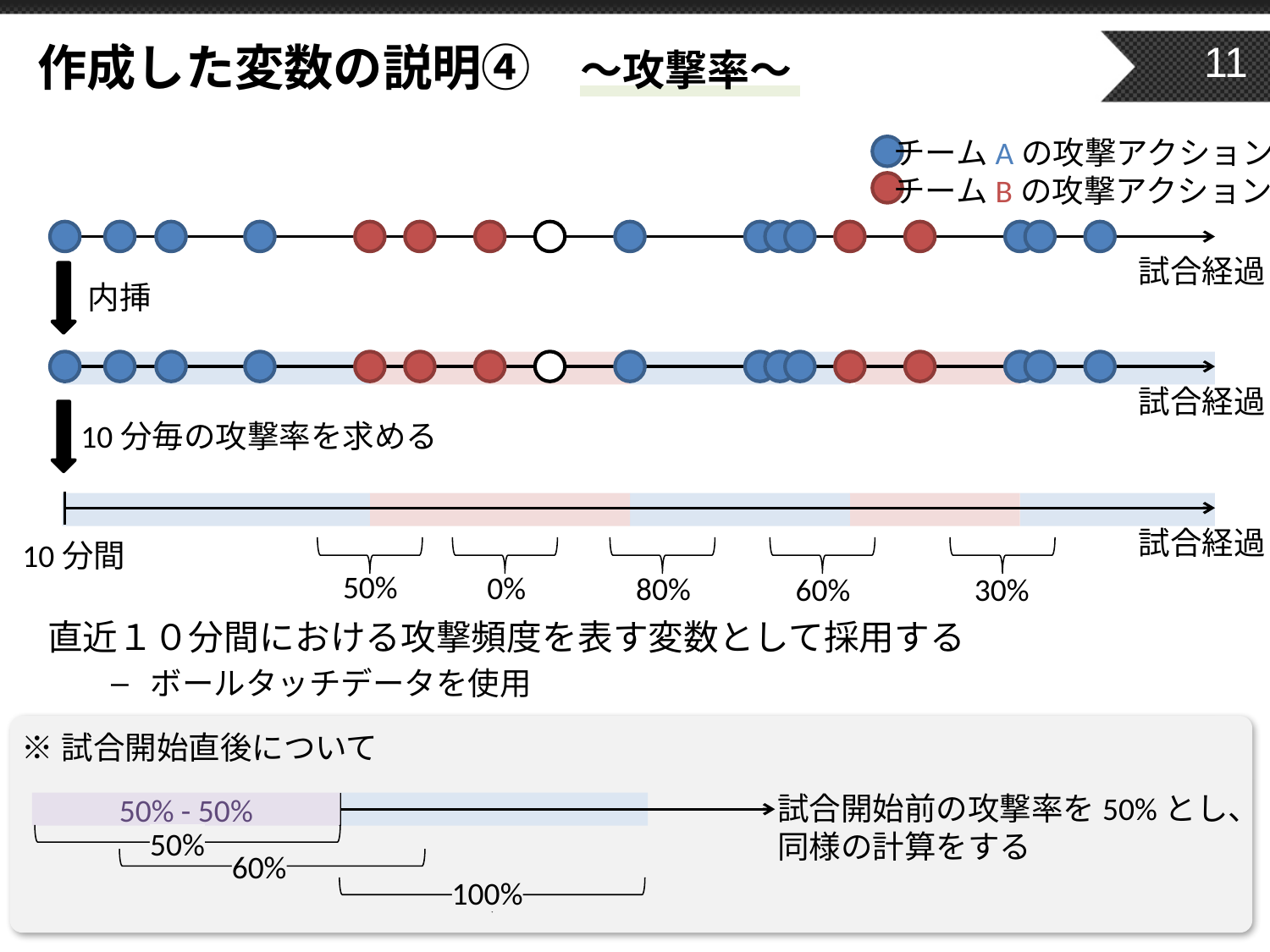

# 作成した変数の説明④　～攻撃率～
11
チームAの攻撃アクション
チームBの攻撃アクション

試合経過

内挿

試合経過

10分毎の攻撃率を求める

試合経過
10分間
50%
0%
80%
60%
30%
直近１０分間における攻撃頻度を表す変数として採用する
ボールタッチデータを使用

※試合開始直後について

試合開始前の攻撃率を50%とし、
同様の計算をする
50% - 50%

50%
60%
100%